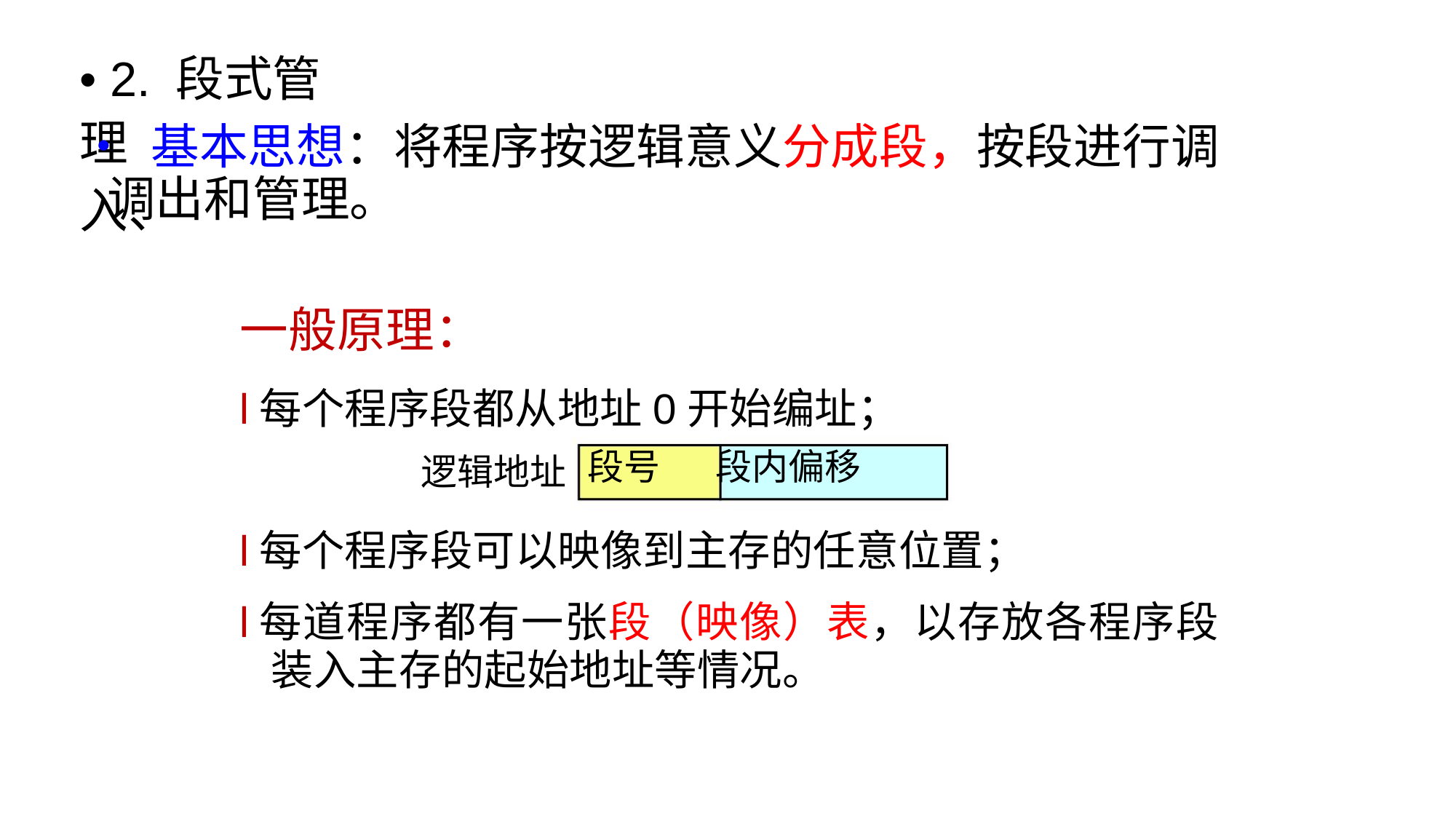

• 2. 段式管理
• 基本思想：将程序按逻辑意义分成段，按段进行调入、
调出和管理。
一般原理：
l每个程序段都从地址0开始编址；
段号 段内偏移
逻辑地址
l每个程序段可以映像到主存的任意位置；
l每道程序都有一张段（映像）表，以存放各程序段
装入主存的起始地址等情况。